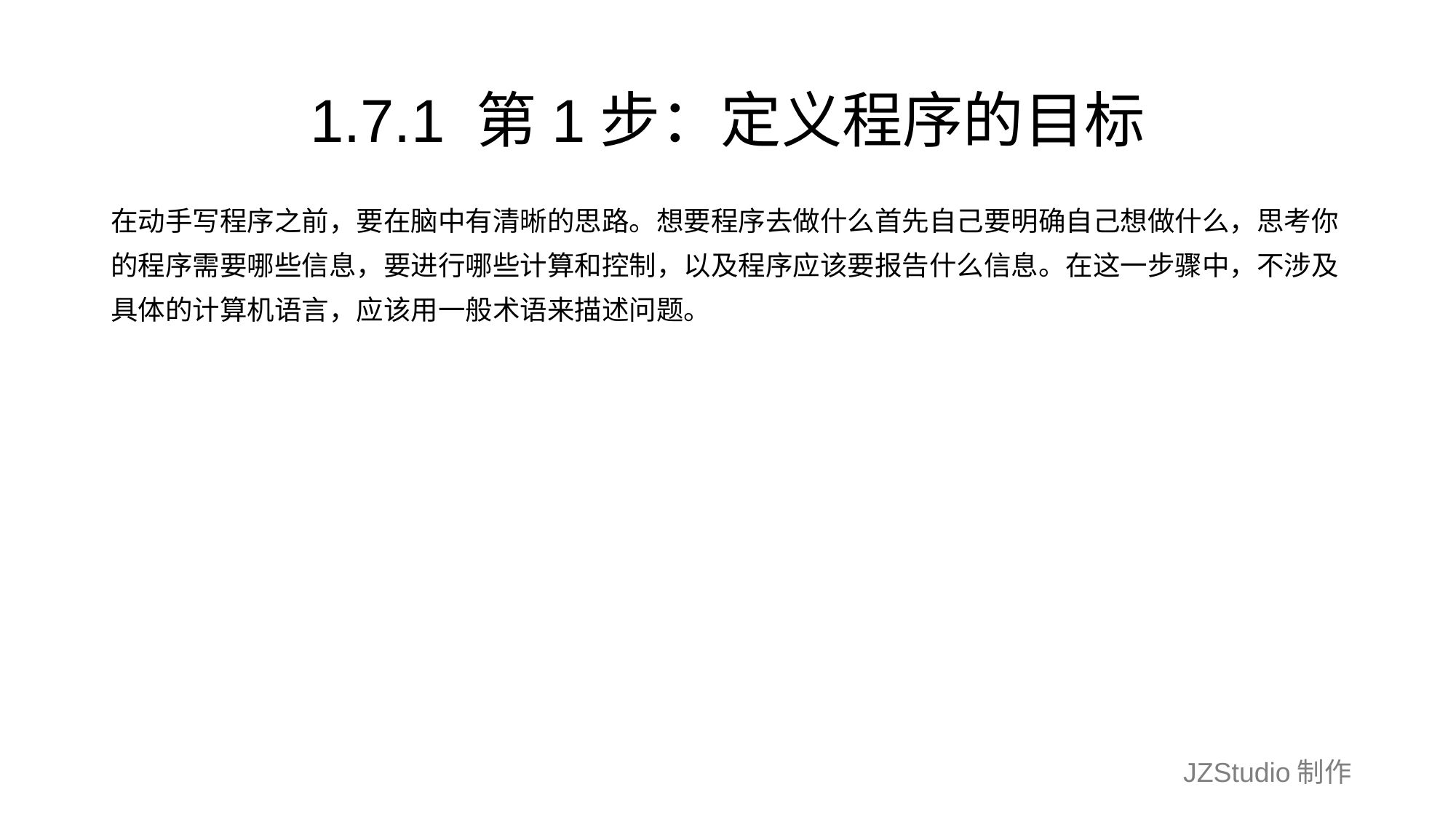

# 1.7.1 第1步：定义程序的目标
在动手写程序之前，要在脑中有清晰的思路。想要程序去做什么首先自己要明确自己想做什么，思考你
的程序需要哪些信息，要进行哪些计算和控制，以及程序应该要报告什么信息。在这一步骤中，不涉及
具体的计算机语言，应该用一般术语来描述问题。